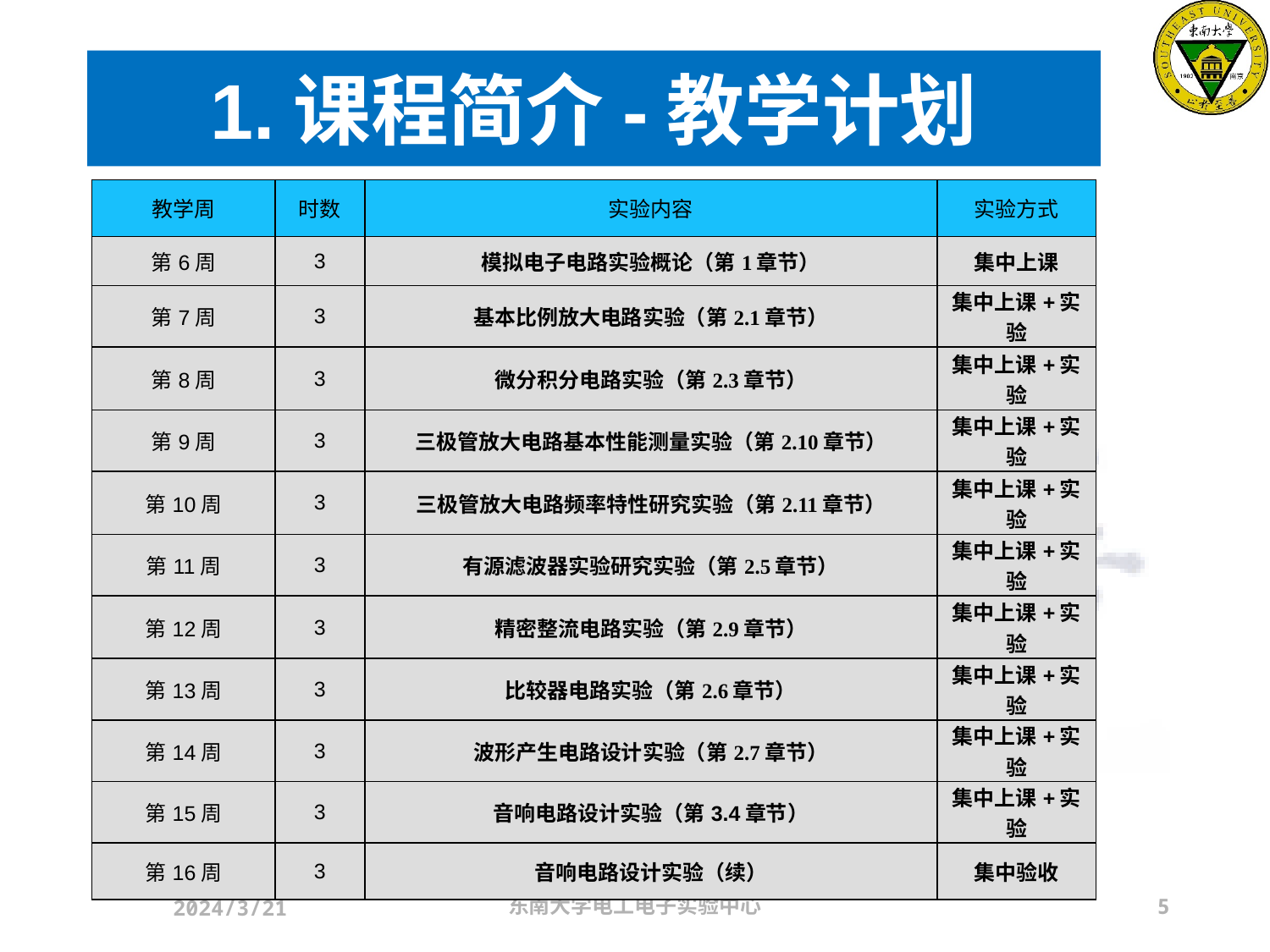

# 1.课程简介-教学计划
| 教学周 | 时数 | 实验内容 | 实验方式 |
| --- | --- | --- | --- |
| 第6周 | 3 | 模拟电子电路实验概论（第1章节） | 集中上课 |
| 第7周 | 3 | 基本比例放大电路实验（第2.1章节） | 集中上课+实验 |
| 第8周 | 3 | 微分积分电路实验（第2.3章节） | 集中上课+实验 |
| 第9周 | 3 | 三极管放大电路基本性能测量实验（第2.10章节） | 集中上课+实验 |
| 第10周 | 3 | 三极管放大电路频率特性研究实验（第2.11章节） | 集中上课+实验 |
| 第11周 | 3 | 有源滤波器实验研究实验（第2.5章节） | 集中上课+实验 |
| 第12周 | 3 | 精密整流电路实验（第2.9章节） | 集中上课+实验 |
| 第13周 | 3 | 比较器电路实验（第2.6章节） | 集中上课+实验 |
| 第14周 | 3 | 波形产生电路设计实验（第2.7章节） | 集中上课+实验 |
| 第15周 | 3 | 音响电路设计实验（第3.4章节） | 集中上课+实验 |
| 第16周 | 3 | 音响电路设计实验（续） | 集中验收 |
2024/3/21
东南大学电工电子实验中心
5